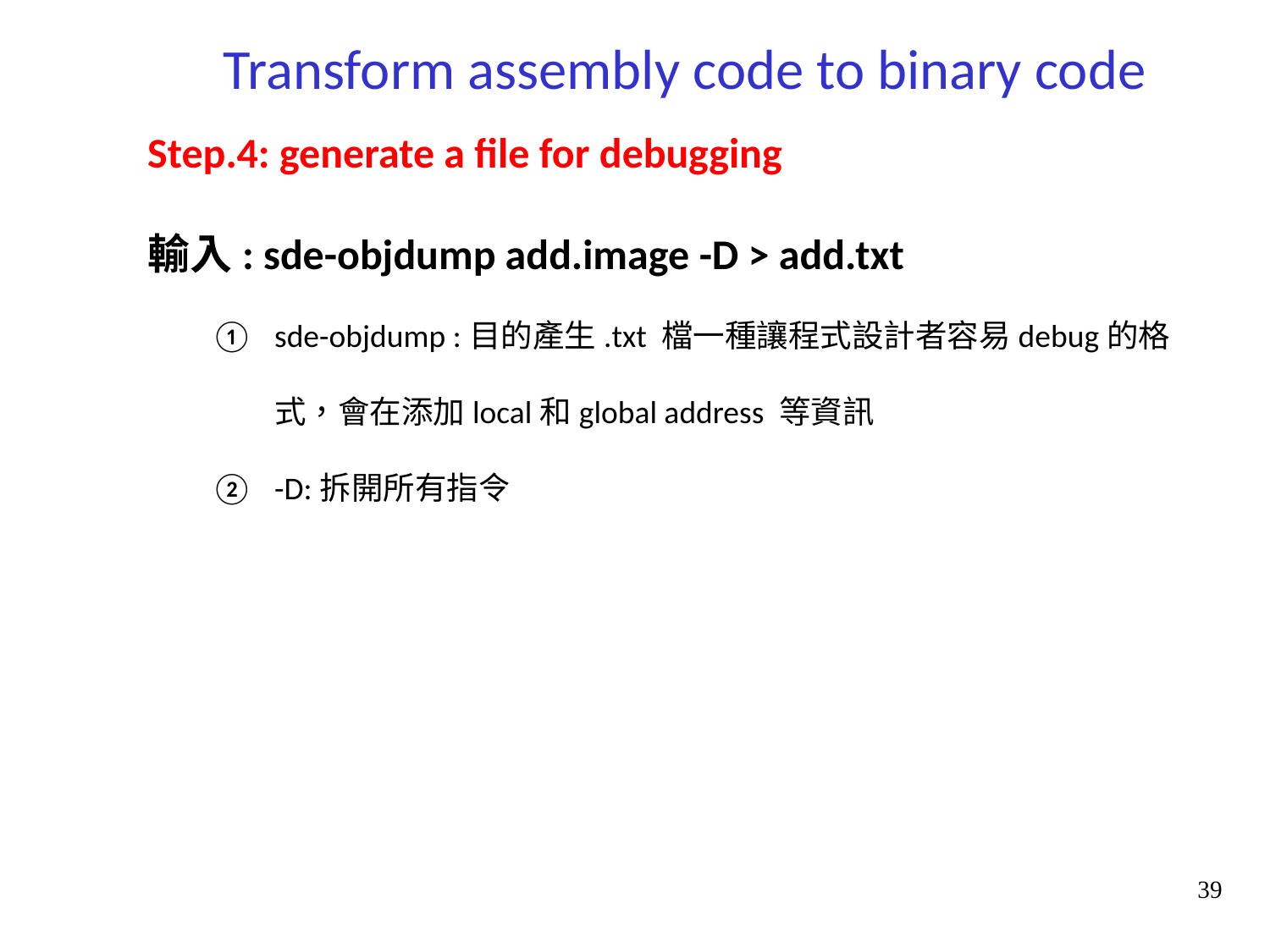

Transform assembly code to binary code
Step.4: generate a file for debugging

輸入: sde-objdump add.image -D > add.txt
sde-objdump :目的產生.txt 檔一種讓程式設計者容易debug的格式，會在添加local和global address 等資訊
-D:拆開所有指令
39